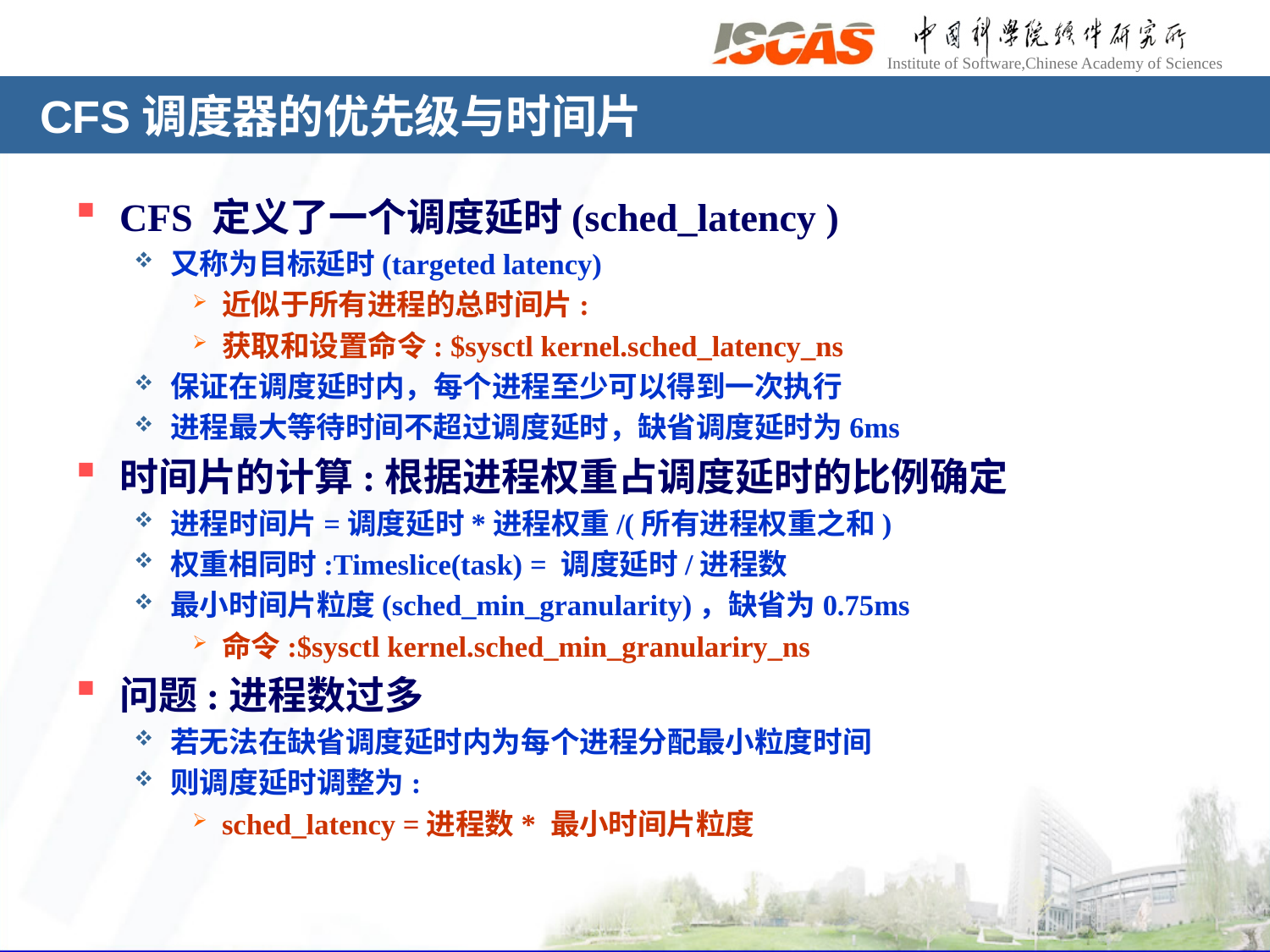

# CFS调度器的优先级与时间片
CFS 定义了一个调度延时(sched_latency )
又称为目标延时(targeted latency)
近似于所有进程的总时间片:
获取和设置命令: $sysctl kernel.sched_latency_ns
保证在调度延时内，每个进程至少可以得到一次执行
进程最大等待时间不超过调度延时，缺省调度延时为6ms
时间片的计算:根据进程权重占调度延时的比例确定
进程时间片=调度延时*进程权重/(所有进程权重之和)
权重相同时:Timeslice(task) = 调度延时/进程数
最小时间片粒度(sched_min_granularity)，缺省为0.75ms
命令:$sysctl kernel.sched_min_granulariry_ns
问题:进程数过多
若无法在缺省调度延时内为每个进程分配最小粒度时间
则调度延时调整为:
sched_latency =进程数* 最小时间片粒度